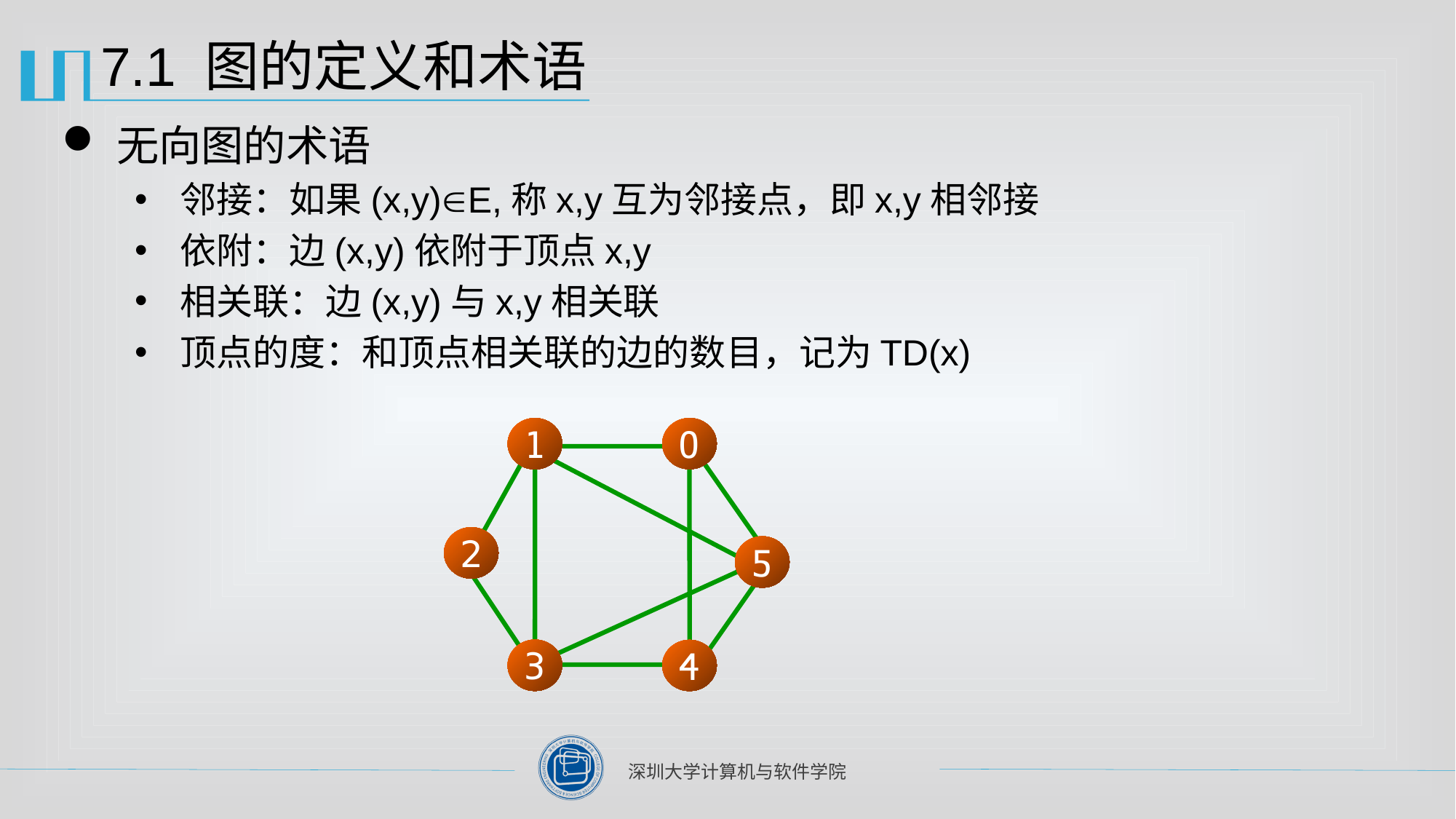

# 7.1 图的定义和术语
无向图的术语
邻接：如果(x,y)∈E,称x,y互为邻接点，即x,y相邻接
依附：边(x,y)依附于顶点x,y
相关联：边(x,y)与x,y相关联
顶点的度：和顶点相关联的边的数目，记为TD(x)

1
0
2
5
3
4

11